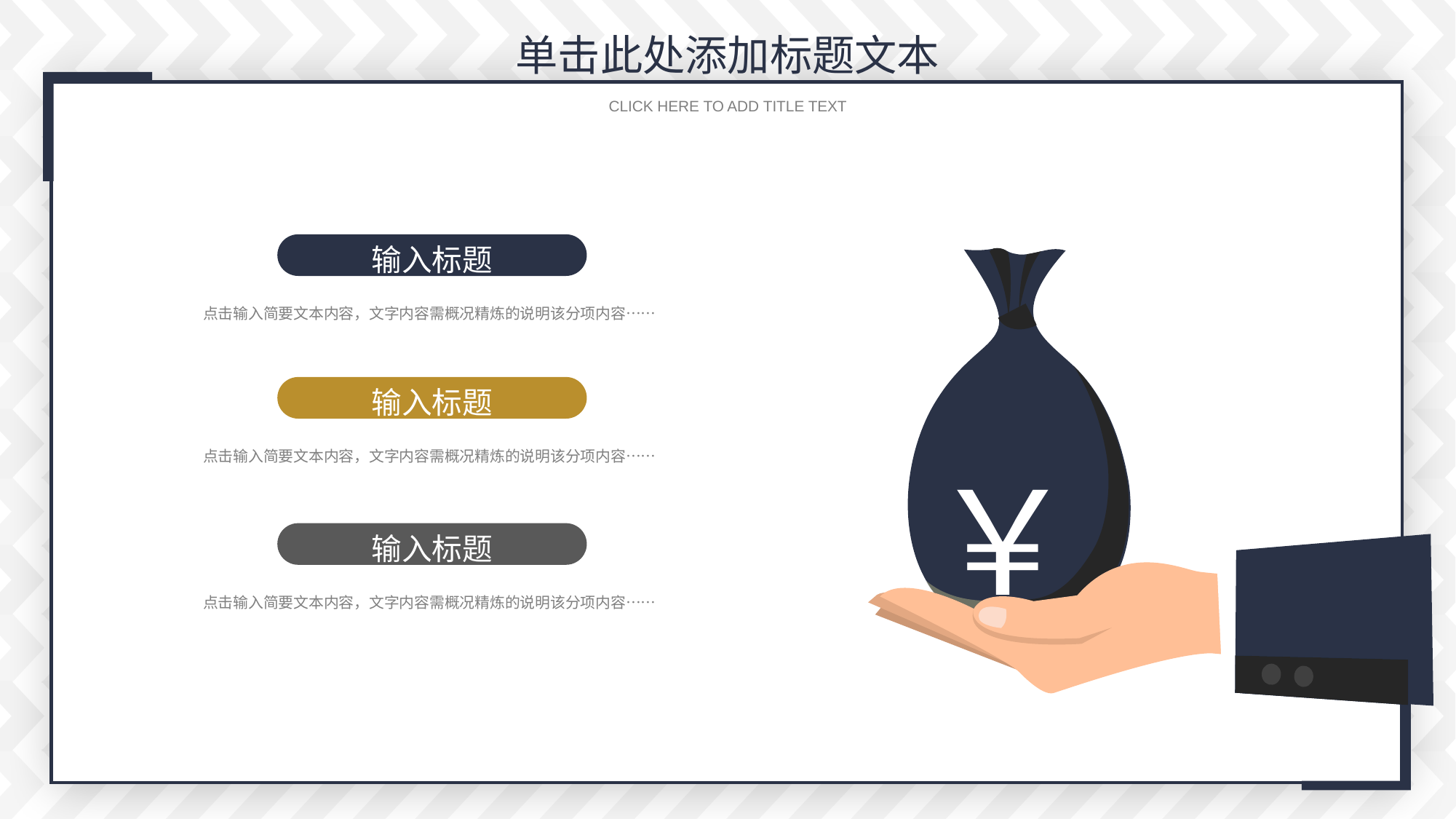

单击此处添加标题文本
 CLICK HERE TO ADD TITLE TEXT

输入标题

点击输入简要文本内容，文字内容需概况精炼的说明该分项内容……

输入标题
￥
点击输入简要文本内容，文字内容需概况精炼的说明该分项内容……

输入标题
点击输入简要文本内容，文字内容需概况精炼的说明该分项内容……